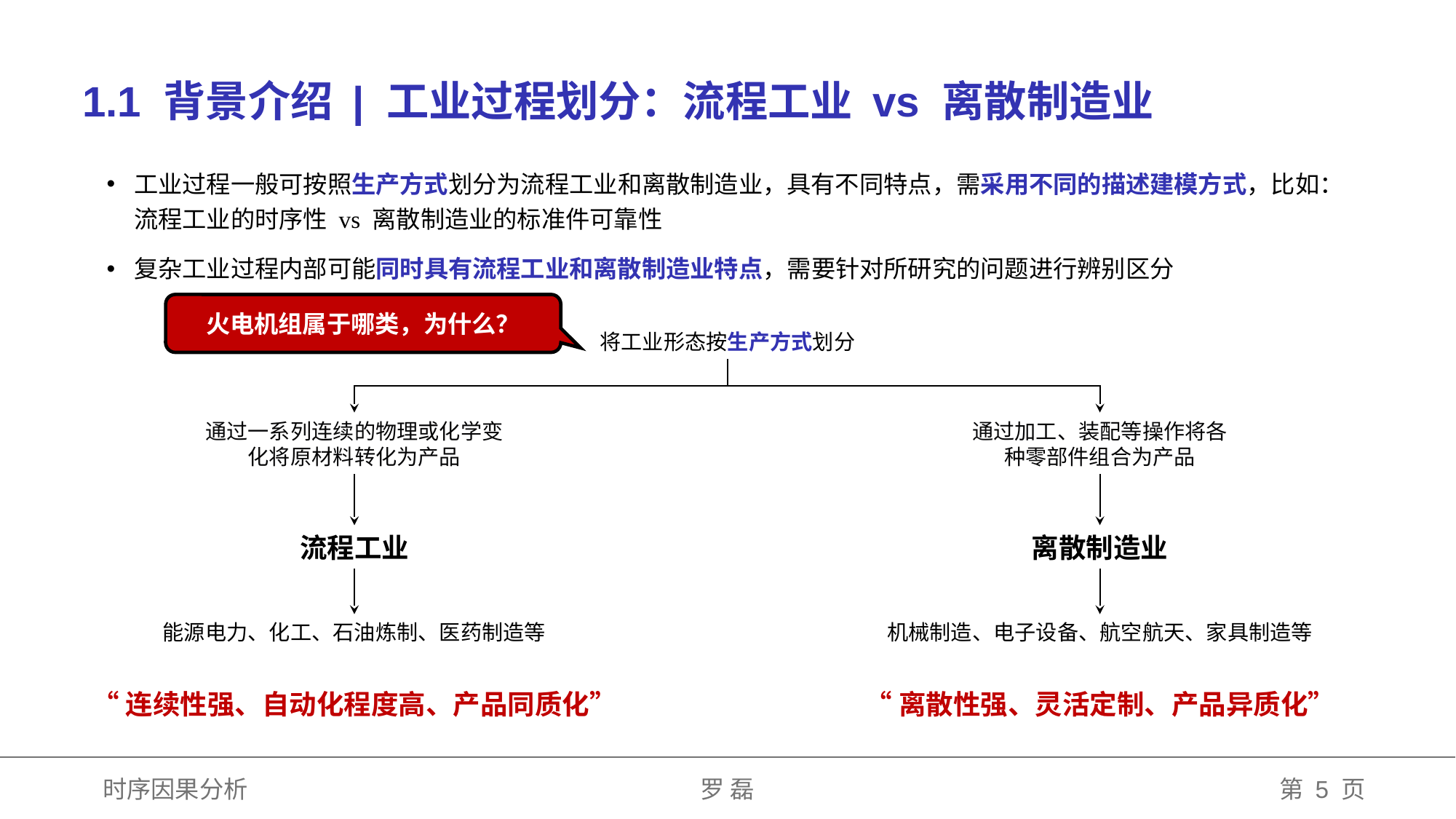

1.1 背景介绍 | 工业过程划分：流程工业 vs 离散制造业
工业过程一般可按照生产方式划分为流程工业和离散制造业，具有不同特点，需采用不同的描述建模方式，比如：流程工业的时序性 vs 离散制造业的标准件可靠性
复杂工业过程内部可能同时具有流程工业和离散制造业特点，需要针对所研究的问题进行辨别区分
火电机组属于哪类，为什么？
将工业形态按生产方式划分
通过一系列连续的物理或化学变化将原材料转化为产品
通过加工、装配等操作将各种零部件组合为产品
流程工业
离散制造业
能源电力、化工、石油炼制、医药制造等
机械制造、电子设备、航空航天、家具制造等
“连续性强、自动化程度高、产品同质化”
“离散性强、灵活定制、产品异质化”